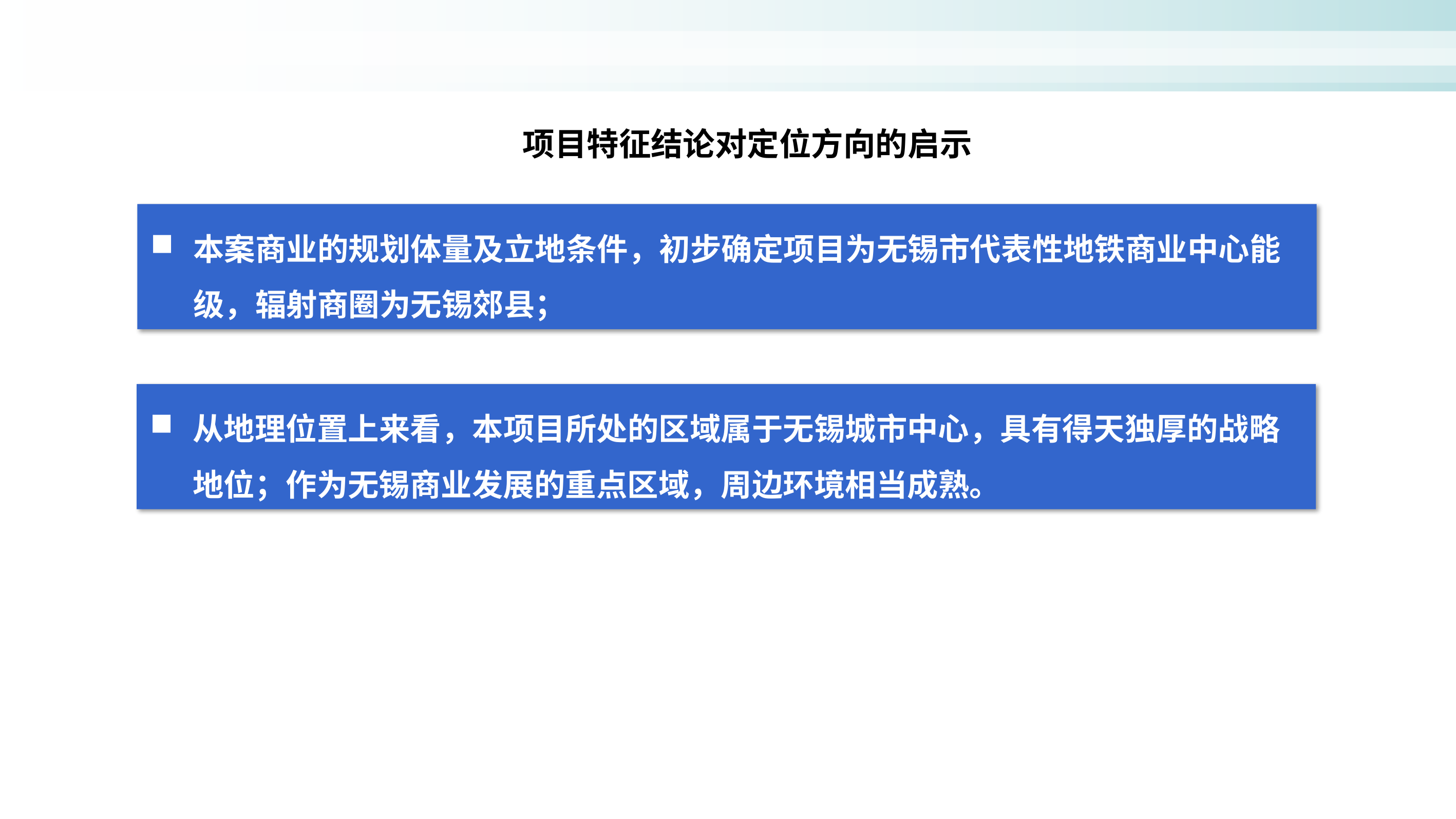

项目特征结论对定位方向的启示
本案商业的规划体量及立地条件，初步确定项目为无锡市代表性地铁商业中心能级，辐射商圈为无锡郊县；
从地理位置上来看，本项目所处的区域属于无锡城市中心，具有得天独厚的战略地位；作为无锡商业发展的重点区域，周边环境相当成熟。